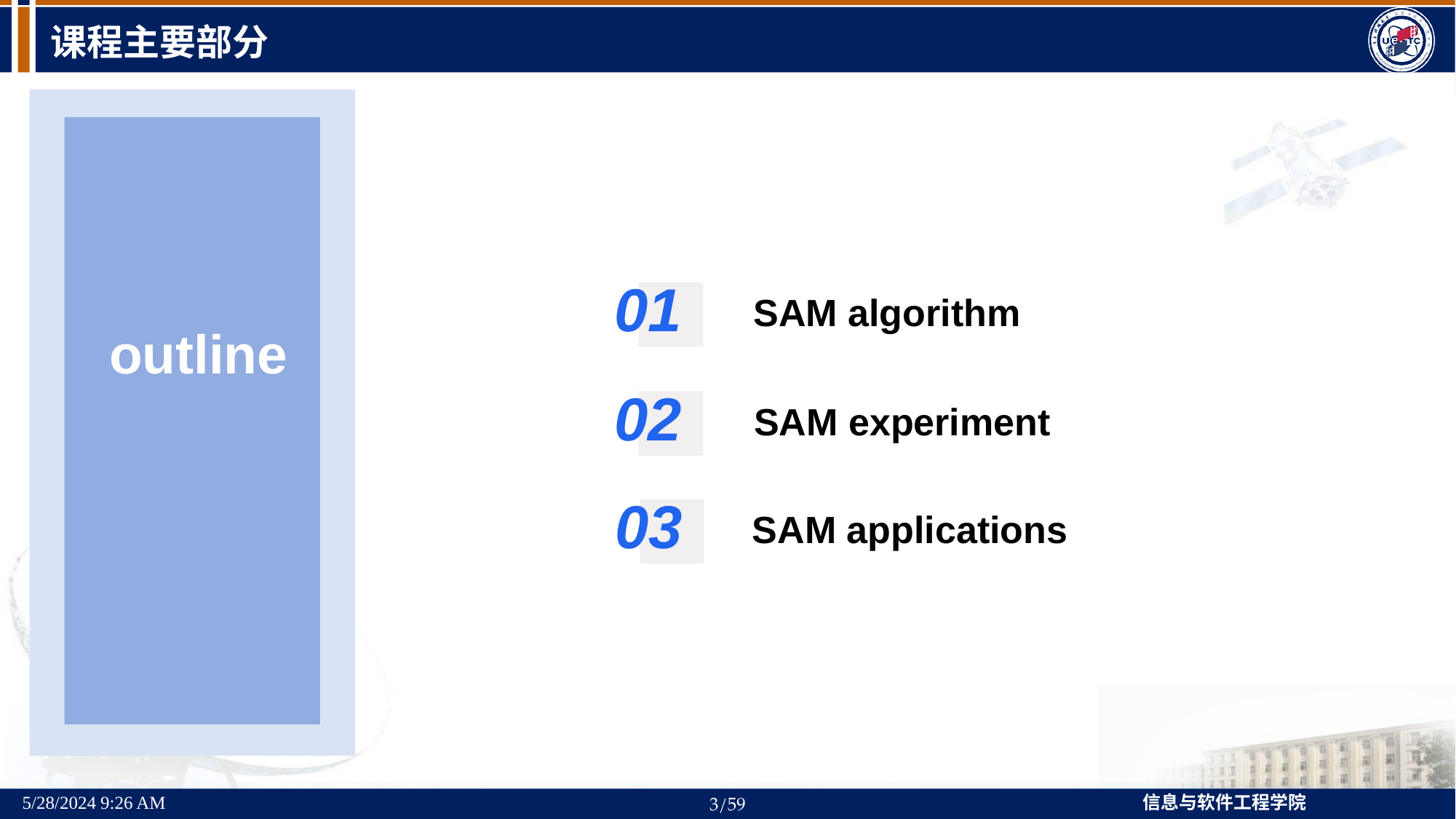

# 课程主要部分

01

SAM algorithm
outline
02

SAM experiment
03

SAM applications